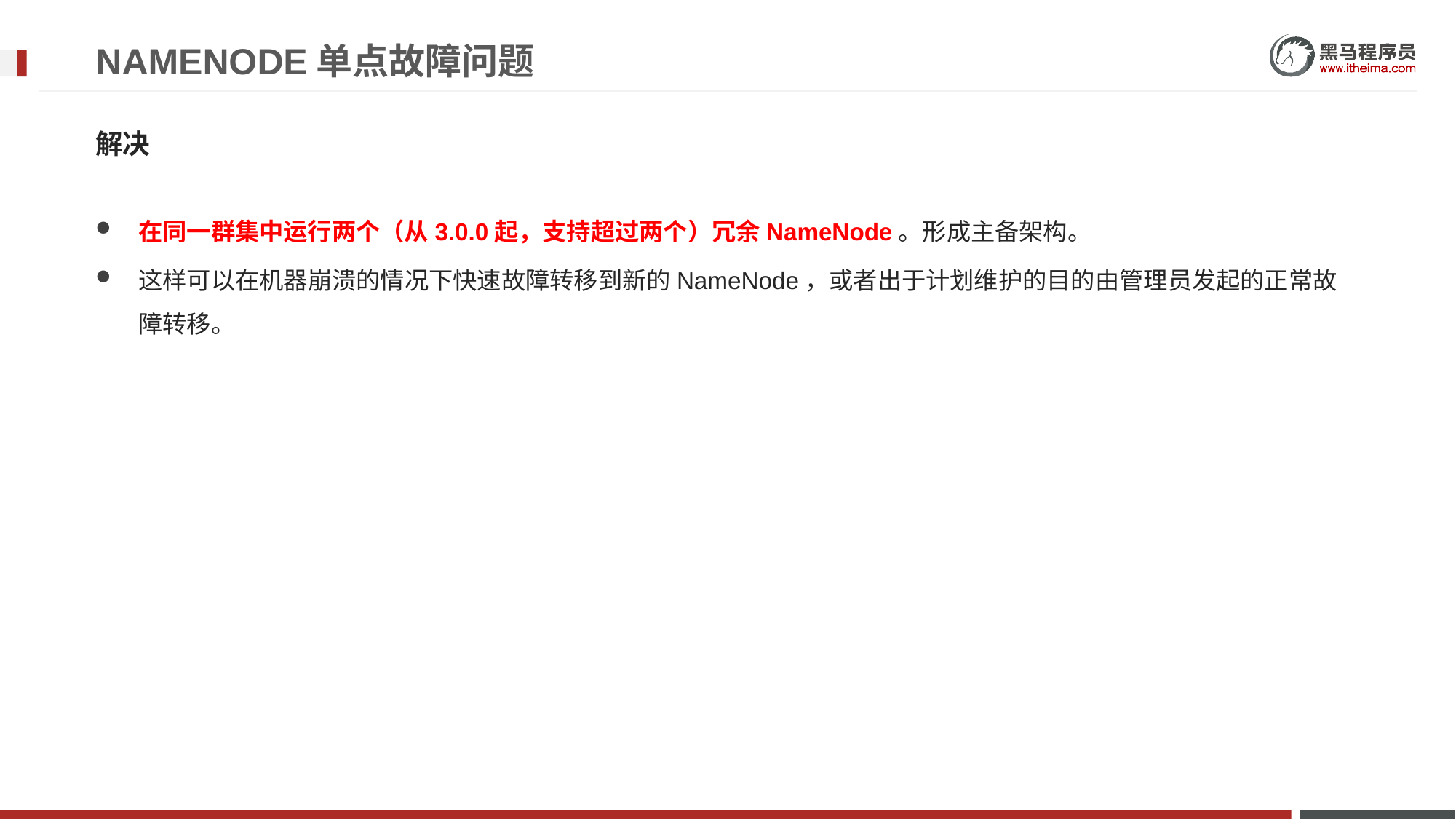

# NAMENODE单点故障问题
解决
在同一群集中运行两个（从3.0.0起，支持超过两个）冗余NameNode。形成主备架构。
这样可以在机器崩溃的情况下快速故障转移到新的NameNode，或者出于计划维护的目的由管理员发起的正常故障转移。